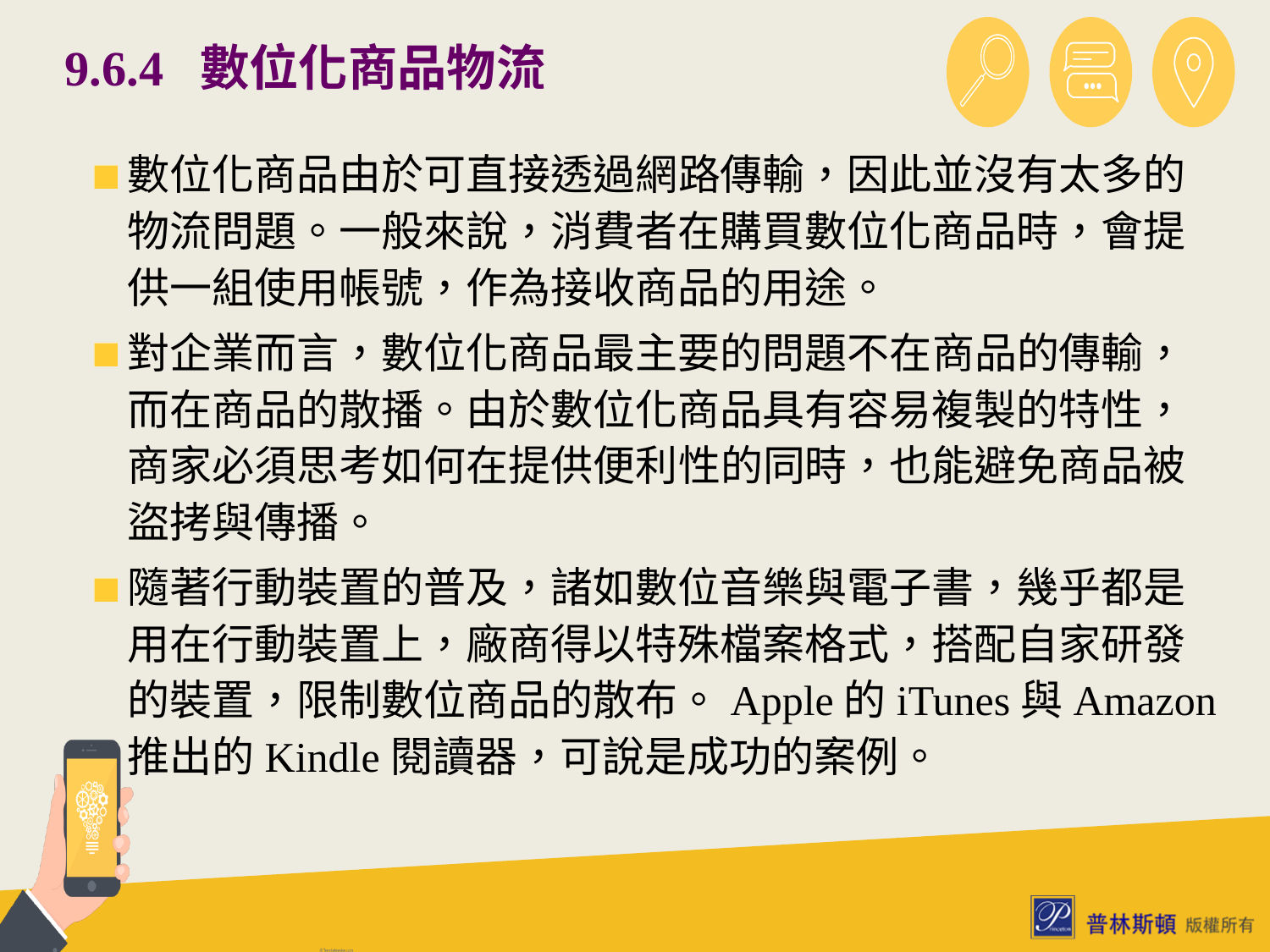

# 9.6.4  數位化商品物流
數位化商品由於可直接透過網路傳輸，因此並沒有太多的物流問題。一般來說，消費者在購買數位化商品時，會提供一組使用帳號，作為接收商品的用途。
對企業而言，數位化商品最主要的問題不在商品的傳輸，而在商品的散播。由於數位化商品具有容易複製的特性，商家必須思考如何在提供便利性的同時，也能避免商品被盜拷與傳播。
隨著行動裝置的普及，諸如數位音樂與電子書，幾乎都是用在行動裝置上，廠商得以特殊檔案格式，搭配自家研發的裝置，限制數位商品的散布。Apple的iTunes與Amazon推出的Kindle閱讀器，可說是成功的案例。